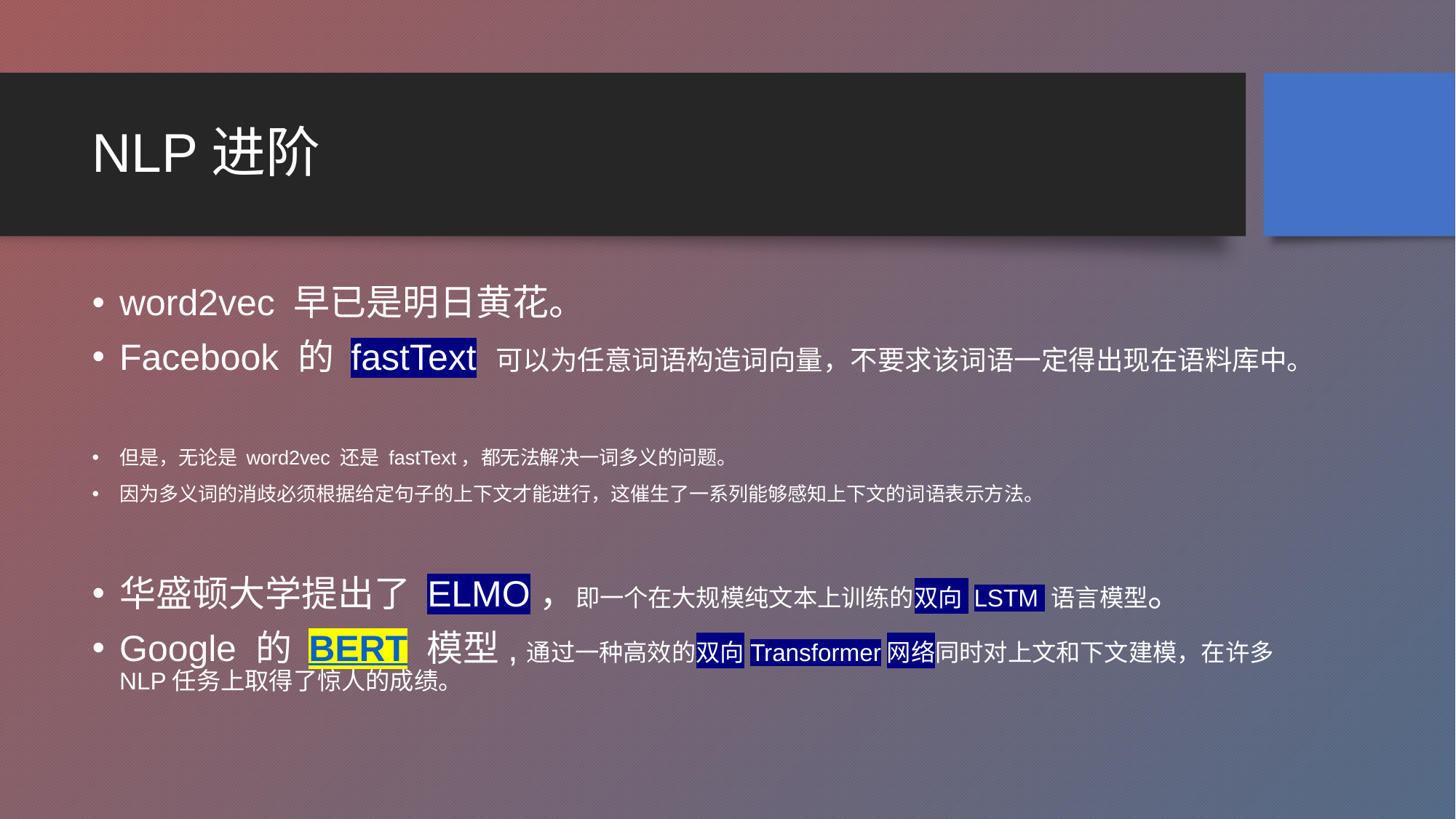

# NLP进阶
word2vec 早已是明日黄花。
Facebook 的 fastText 可以为任意词语构造词向量，不要求该词语一定得出现在语料库中。

但是，无论是 word2vec 还是 fastText，都无法解决一词多义的问题。
因为多义词的消歧必须根据给定句子的上下文才能进行，这催生了一系列能够感知上下文的词语表示方法。

华盛顿大学提出了 ELMO，即一个在大规模纯文本上训练的双向 LSTM 语言模型。
Google 的 BERT 模型,通过一种高效的双向Transformer网络同时对上文和下文建模，在许多NLP任务上取得了惊人的成绩。